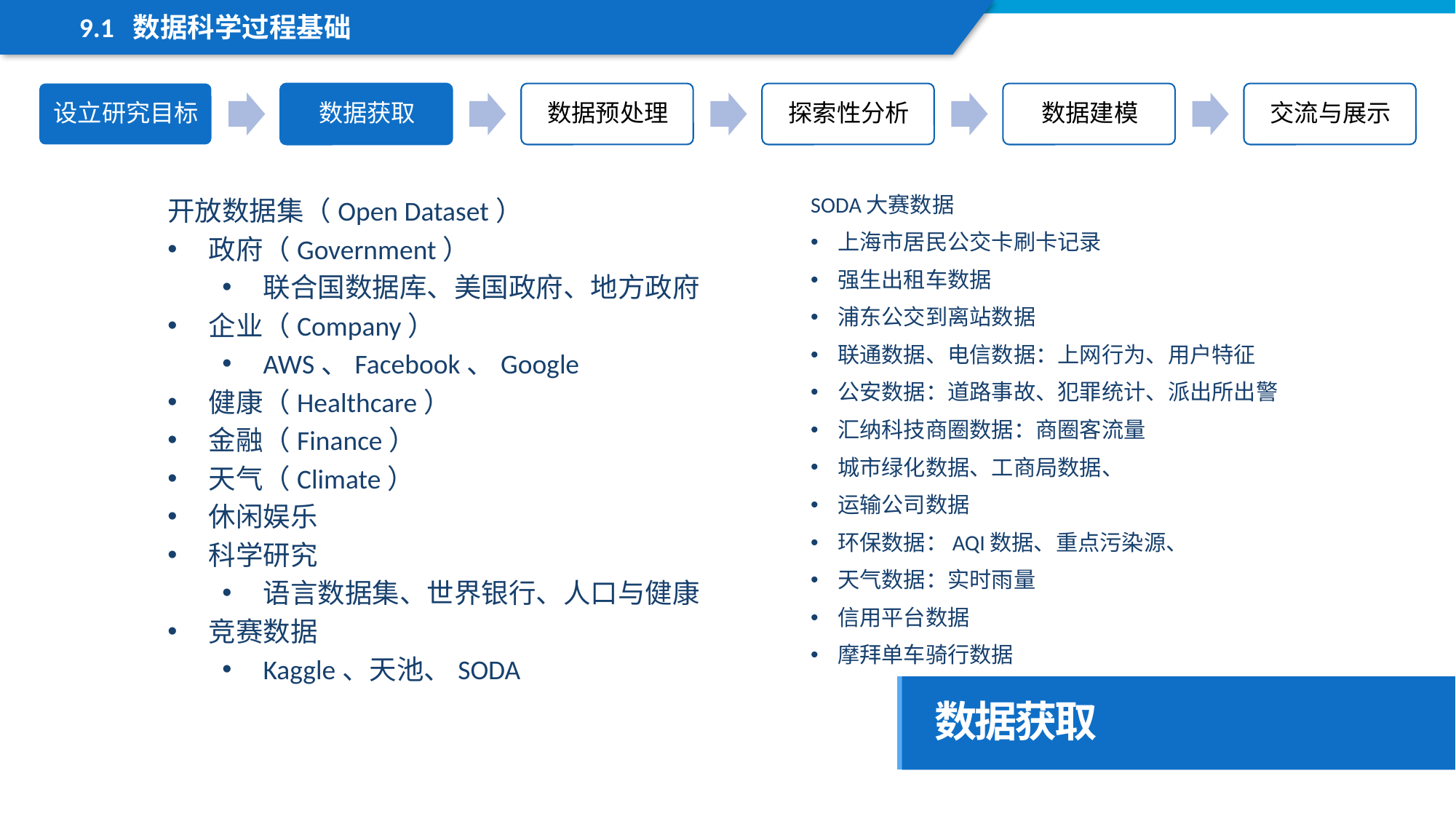

9.1  数据科学过程基础
设立研究目标

数据获取

数据预处理

探索性分析

数据建模

交流与展示
开放数据集（Open Dataset）
政府（Government）
联合国数据库、美国政府、地方政府
企业（Company）
AWS、Facebook、Google
健康（Healthcare）
金融（Finance）
天气（Climate）
休闲娱乐
科学研究
语言数据集、世界银行、人口与健康
竞赛数据
Kaggle、天池、SODA

SODA大赛数据
上海市居民公交卡刷卡记录
强生出租车数据
浦东公交到离站数据
联通数据、电信数据：上网行为、用户特征
公安数据：道路事故、犯罪统计、派出所出警
汇纳科技商圈数据：商圈客流量
城市绿化数据、工商局数据、
运输公司数据
环保数据：AQI数据、重点污染源、
天气数据：实时雨量
信用平台数据
摩拜单车骑行数据

数据获取